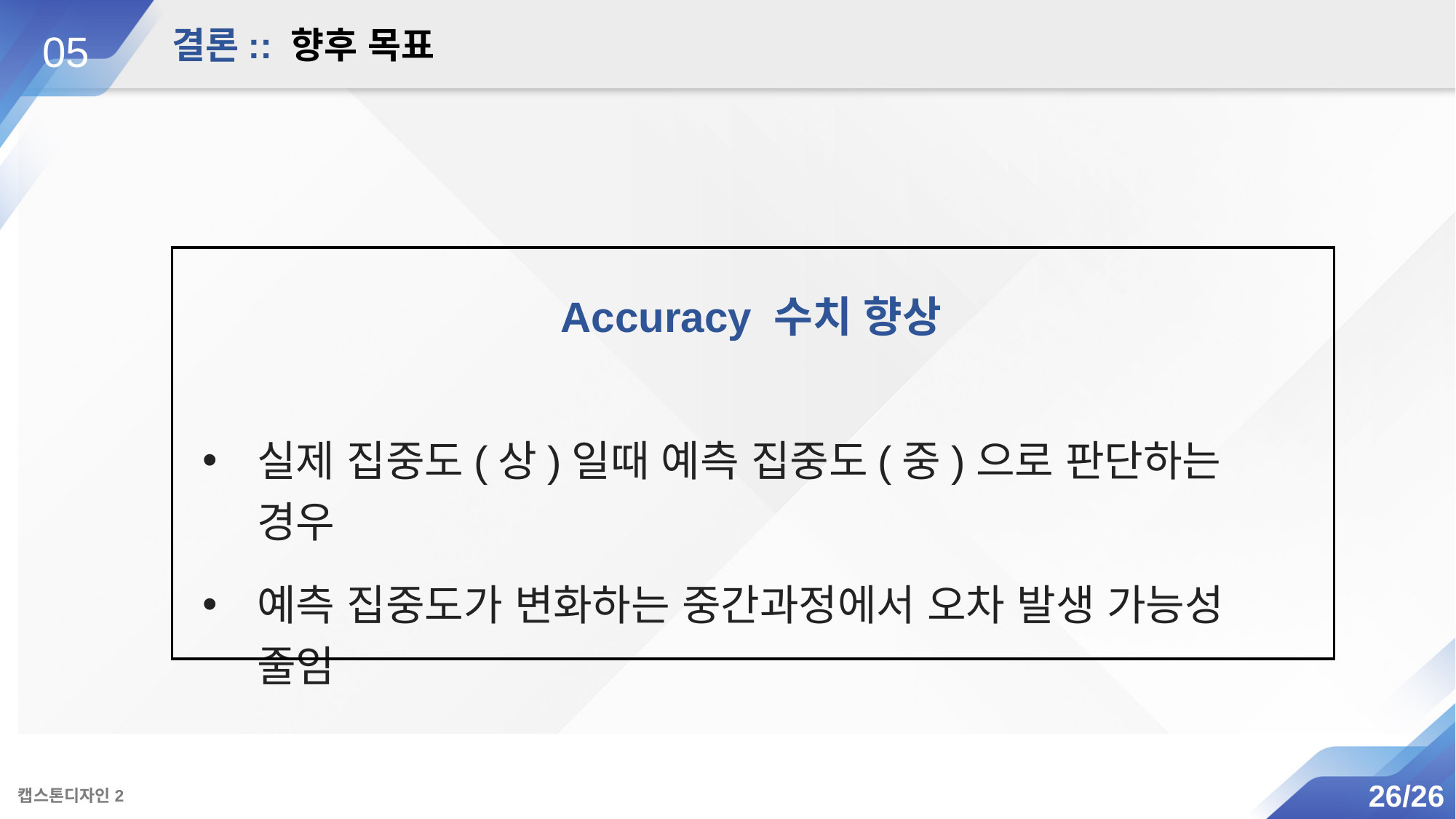

결론:: 향후 목표
05

 Accuracy 수치 향상

실제 집중도(상)일때 예측 집중도(중)으로 판단하는 경우

예측 집중도가 변화하는 중간과정에서 오차 발생 가능성 줄임

26/26
캡스톤디자인2